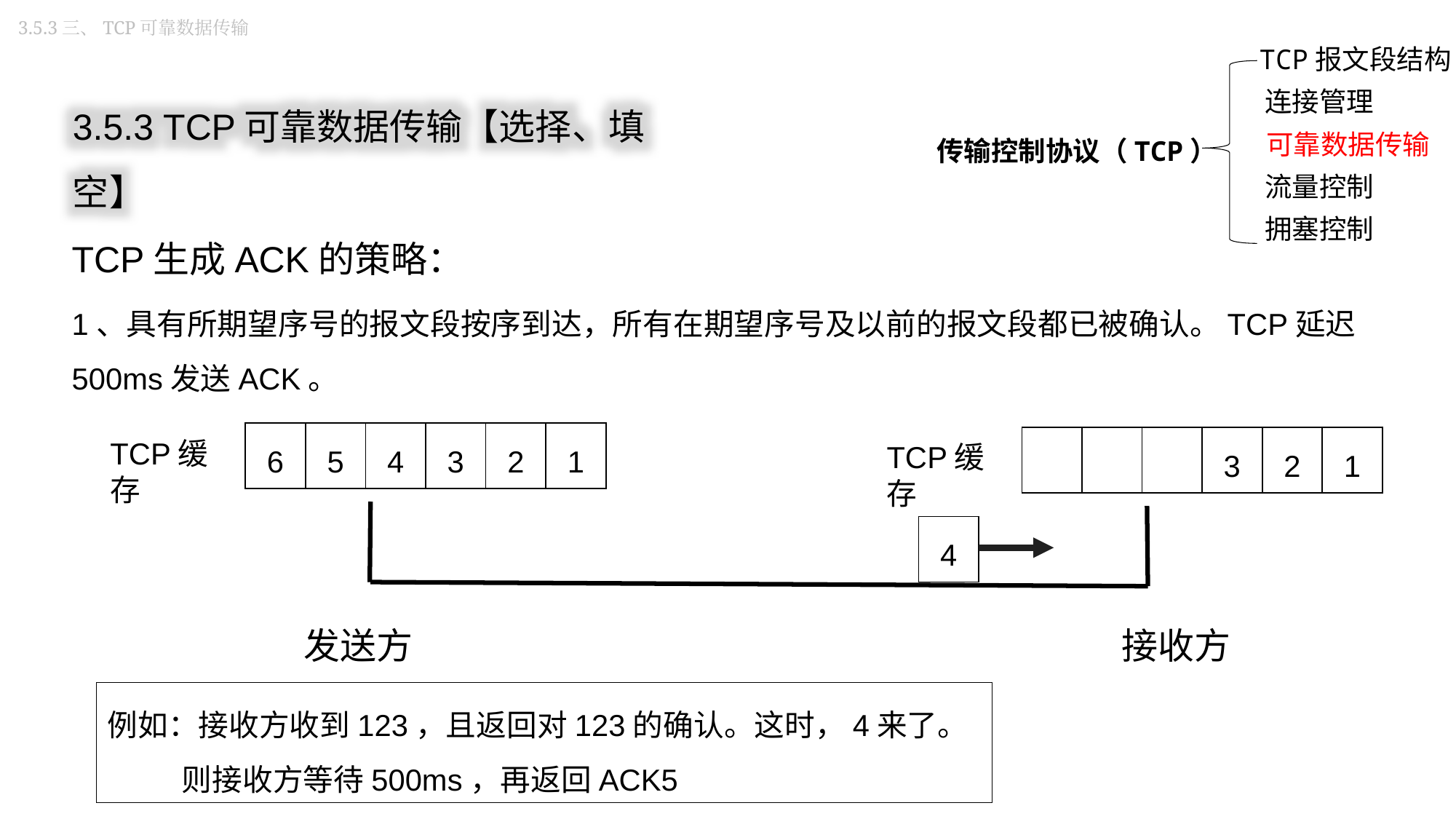

3.5.3三、TCP可靠数据传输
TCP报文段结构

连接管理
传输控制协议（TCP）
可靠数据传输
流量控制
拥塞控制
3.5.3 TCP可靠数据传输【选择、填空】
TCP生成ACK的策略：
1、具有所期望序号的报文段按序到达，所有在期望序号及以前的报文段都已被确认。TCP延迟500ms发送ACK。
| 6 | 5 | 4 | 3 | 2 | 1 |
| --- | --- | --- | --- | --- | --- |
|  |  |  | 3 | 2 | 1 |
| --- | --- | --- | --- | --- | --- |
TCP缓存
TCP缓存
| 4 |
| --- |
发送方
接收方
例如：接收方收到123，且返回对123的确认。这时，4来了。
          则接收方等待500ms，再返回ACK5